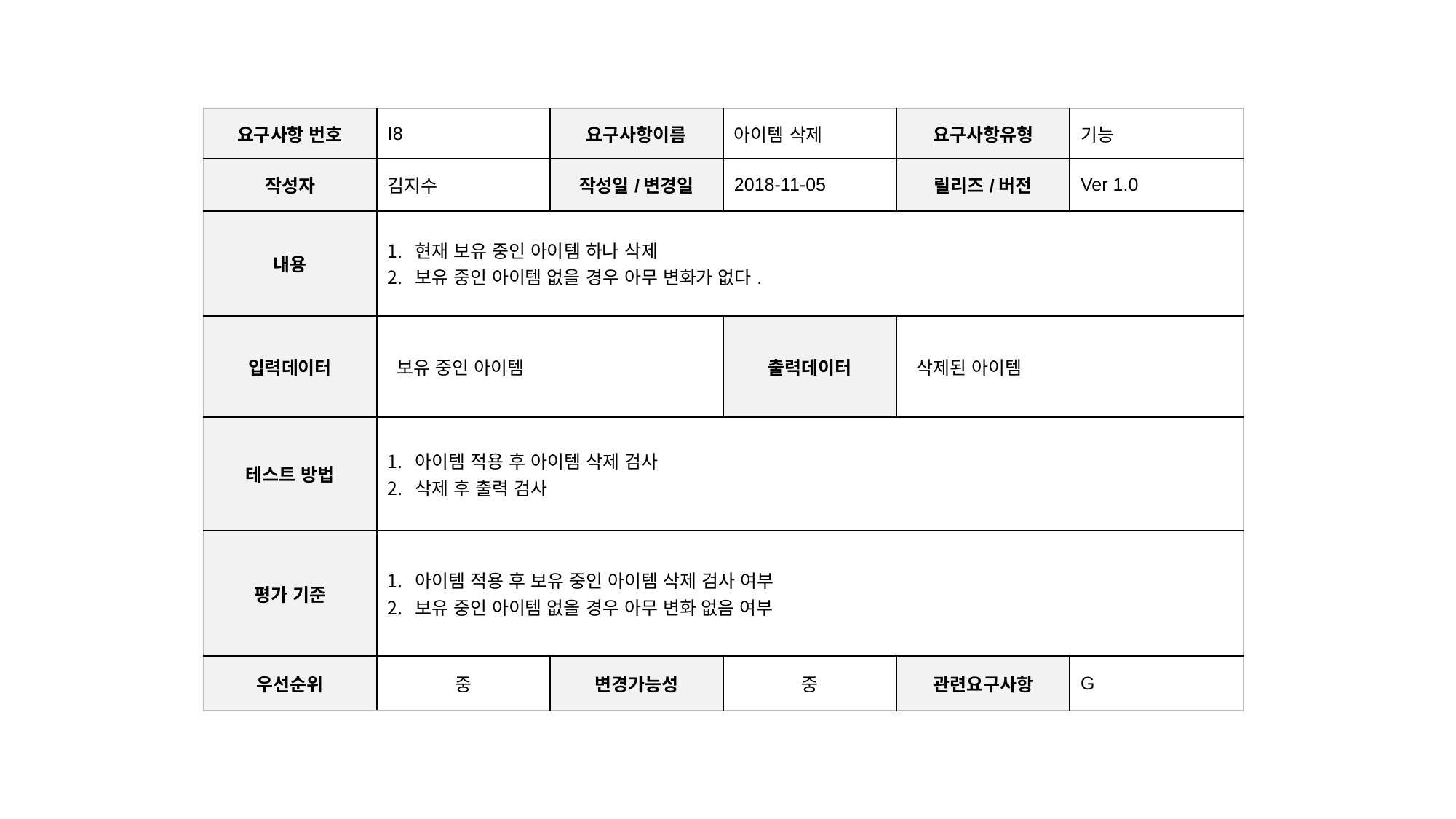

| 요구사항 번호 | I8 | 요구사항이름 | 아이템 삭제 | 요구사항유형 | 기능 |
| --- | --- | --- | --- | --- | --- |
| 작성자 | 김지수 | 작성일/변경일 | 2018-11-05 | 릴리즈/버전 | Ver 1.0 |
| 내용 | 현재 보유 중인 아이템 하나 삭제 보유 중인 아이템 없을 경우 아무 변화가 없다. |  |  |  |  |
| 입력데이터 | 보유 중인 아이템 |  | 출력데이터 | 삭제된 아이템 |  |
| 테스트 방법 | 아이템 적용 후 아이템 삭제 검사 삭제 후 출력 검사 |  |  |  |  |
| 평가 기준 | 아이템 적용 후 보유 중인 아이템 삭제 검사 여부 보유 중인 아이템 없을 경우 아무 변화 없음 여부 |  |  |  |  |
| 우선순위 | 중 | 변경가능성 | 중 | 관련요구사항 | G |